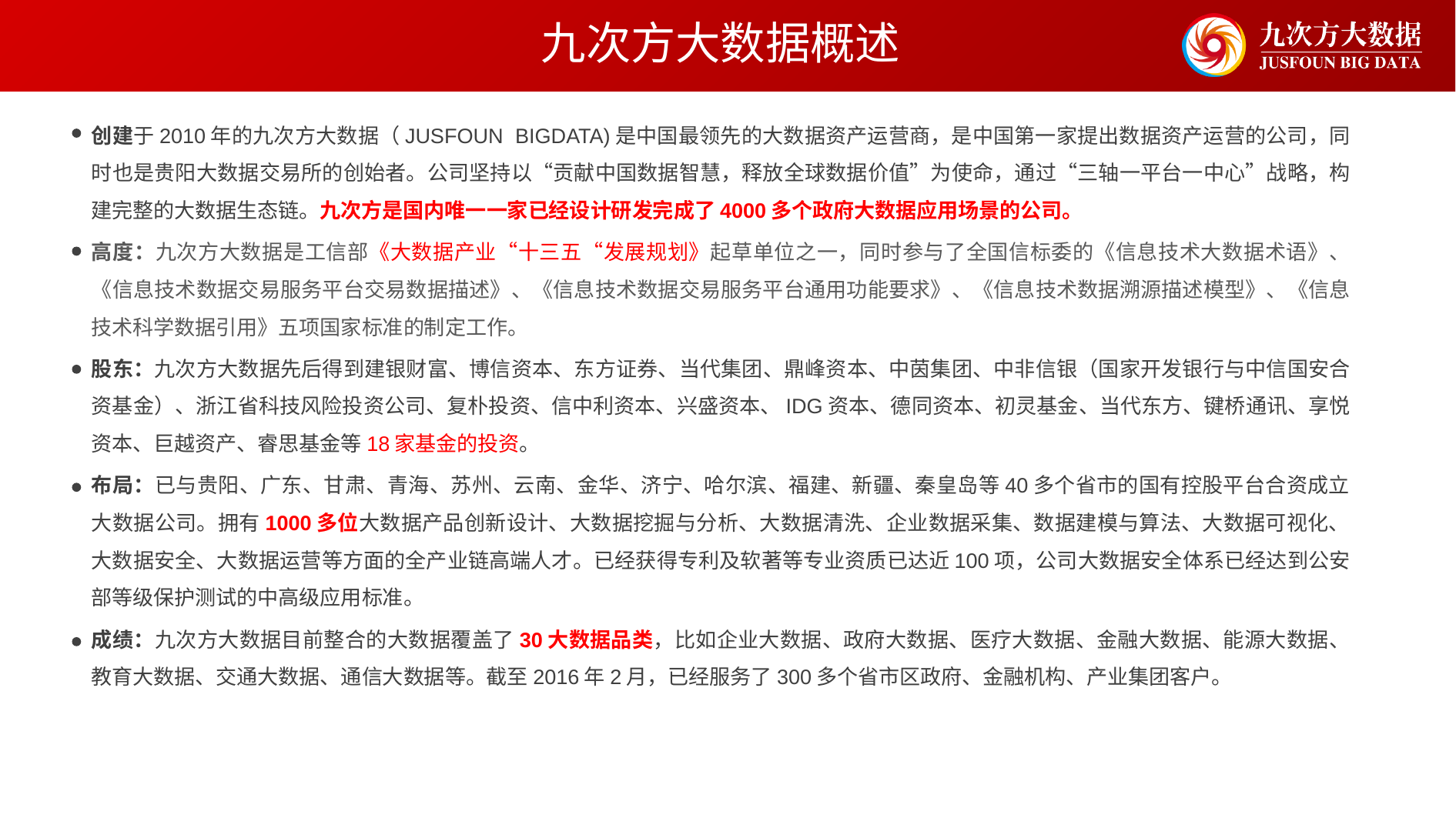

九次方大数据概述
创建于2010年的九次方大数据（JUSFOUN  BIGDATA)是中国最领先的大数据资产运营商，是中国第一家提出数据资产运营的公司，同时也是贵阳大数据交易所的创始者。公司坚持以“贡献中国数据智慧，释放全球数据价值”为使命，通过“三轴一平台一中心”战略，构建完整的大数据生态链。九次方是国内唯一一家已经设计研发完成了4000多个政府大数据应用场景的公司。
高度：九次方大数据是工信部《大数据产业“十三五“发展规划》起草单位之一，同时参与了全国信标委的《信息技术大数据术语》、《信息技术数据交易服务平台交易数据描述》、《信息技术数据交易服务平台通用功能要求》、《信息技术数据溯源描述模型》、《信息技术科学数据引用》五项国家标准的制定工作。
股东：九次方大数据先后得到建银财富、博信资本、东方证券、当代集团、鼎峰资本、中茵集团、中非信银（国家开发银行与中信国安合资基金）、浙江省科技风险投资公司、复朴投资、信中利资本、兴盛资本、IDG资本、德同资本、初灵基金、当代东方、键桥通讯、享悦资本、巨越资产、睿思基金等18家基金的投资。
布局：已与贵阳、广东、甘肃、青海、苏州、云南、金华、济宁、哈尔滨、福建、新疆、秦皇岛等40多个省市的国有控股平台合资成立大数据公司。拥有1000多位大数据产品创新设计、大数据挖掘与分析、大数据清洗、企业数据采集、数据建模与算法、大数据可视化、大数据安全、大数据运营等方面的全产业链高端人才。已经获得专利及软著等专业资质已达近100项，公司大数据安全体系已经达到公安部等级保护测试的中高级应用标准。
成绩：九次方大数据目前整合的大数据覆盖了30大数据品类，比如企业大数据、政府大数据、医疗大数据、金融大数据、能源大数据、教育大数据、交通大数据、通信大数据等。截至2016年2月，已经服务了300多个省市区政府、金融机构、产业集团客户。